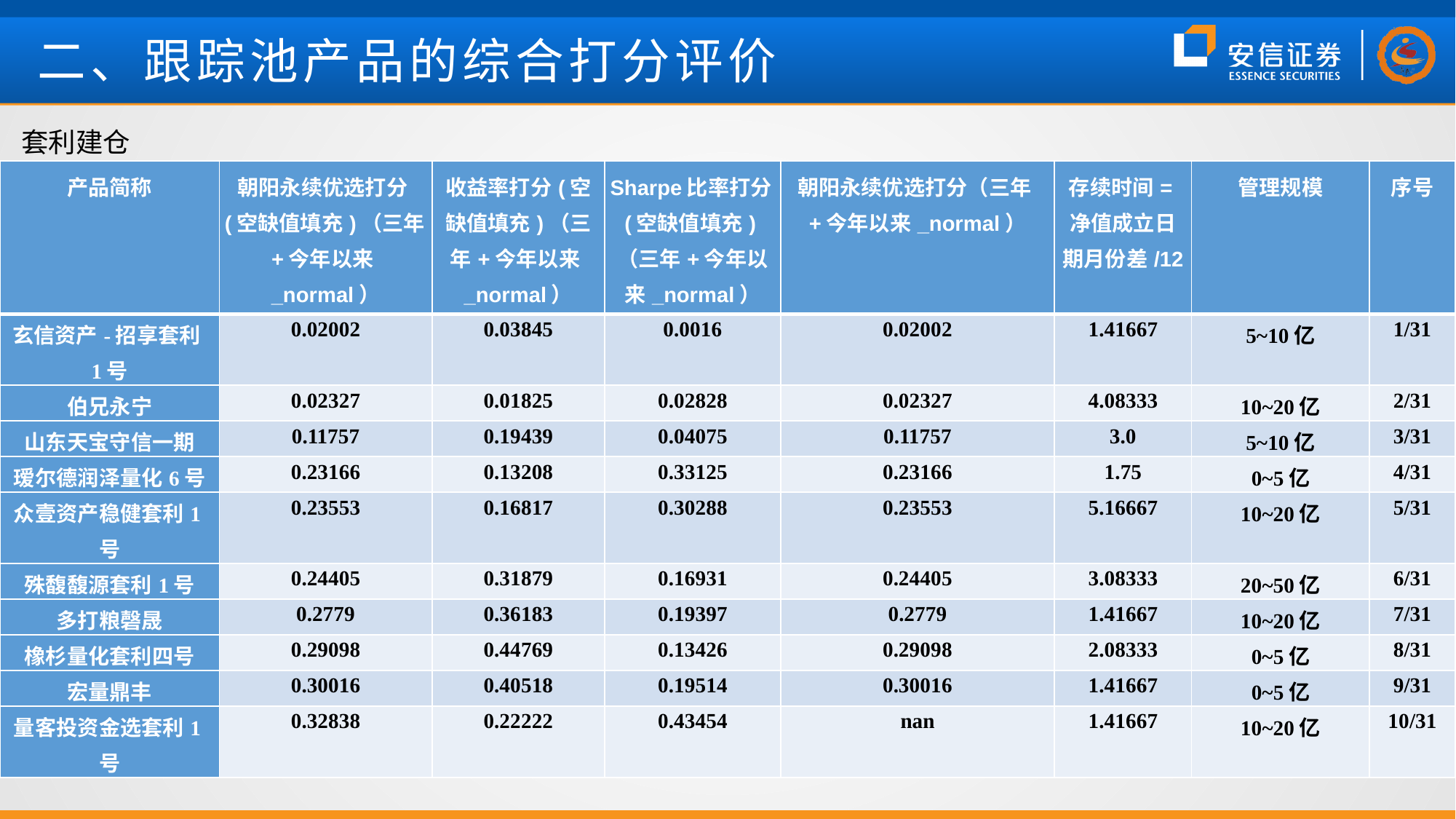

二、跟踪池产品的综合打分评价
套利建仓
| 产品简称 | 朝阳永续优选打分(空缺值填充)（三年+今年以来\_normal） | 收益率打分(空缺值填充)（三年+今年以来\_normal） | Sharpe比率打分(空缺值填充)（三年+今年以来\_normal） | 朝阳永续优选打分（三年+今年以来\_normal） | 存续时间=净值成立日期月份差/12 | 管理规模 | 序号 |
| --- | --- | --- | --- | --- | --- | --- | --- |
| 玄信资产-招享套利1号 | 0.02002 | 0.03845 | 0.0016 | 0.02002 | 1.41667 | 5~10亿 | 1/31 |
| 伯兄永宁 | 0.02327 | 0.01825 | 0.02828 | 0.02327 | 4.08333 | 10~20亿 | 2/31 |
| 山东天宝守信一期 | 0.11757 | 0.19439 | 0.04075 | 0.11757 | 3.0 | 5~10亿 | 3/31 |
| 瑷尔德润泽量化6号 | 0.23166 | 0.13208 | 0.33125 | 0.23166 | 1.75 | 0~5亿 | 4/31 |
| 众壹资产稳健套利1号 | 0.23553 | 0.16817 | 0.30288 | 0.23553 | 5.16667 | 10~20亿 | 5/31 |
| 殊馥馥源套利1号 | 0.24405 | 0.31879 | 0.16931 | 0.24405 | 3.08333 | 20~50亿 | 6/31 |
| 多打粮磬晟 | 0.2779 | 0.36183 | 0.19397 | 0.2779 | 1.41667 | 10~20亿 | 7/31 |
| 橡杉量化套利四号 | 0.29098 | 0.44769 | 0.13426 | 0.29098 | 2.08333 | 0~5亿 | 8/31 |
| 宏量鼎丰 | 0.30016 | 0.40518 | 0.19514 | 0.30016 | 1.41667 | 0~5亿 | 9/31 |
| 量客投资金选套利1号 | 0.32838 | 0.22222 | 0.43454 | nan | 1.41667 | 10~20亿 | 10/31 |